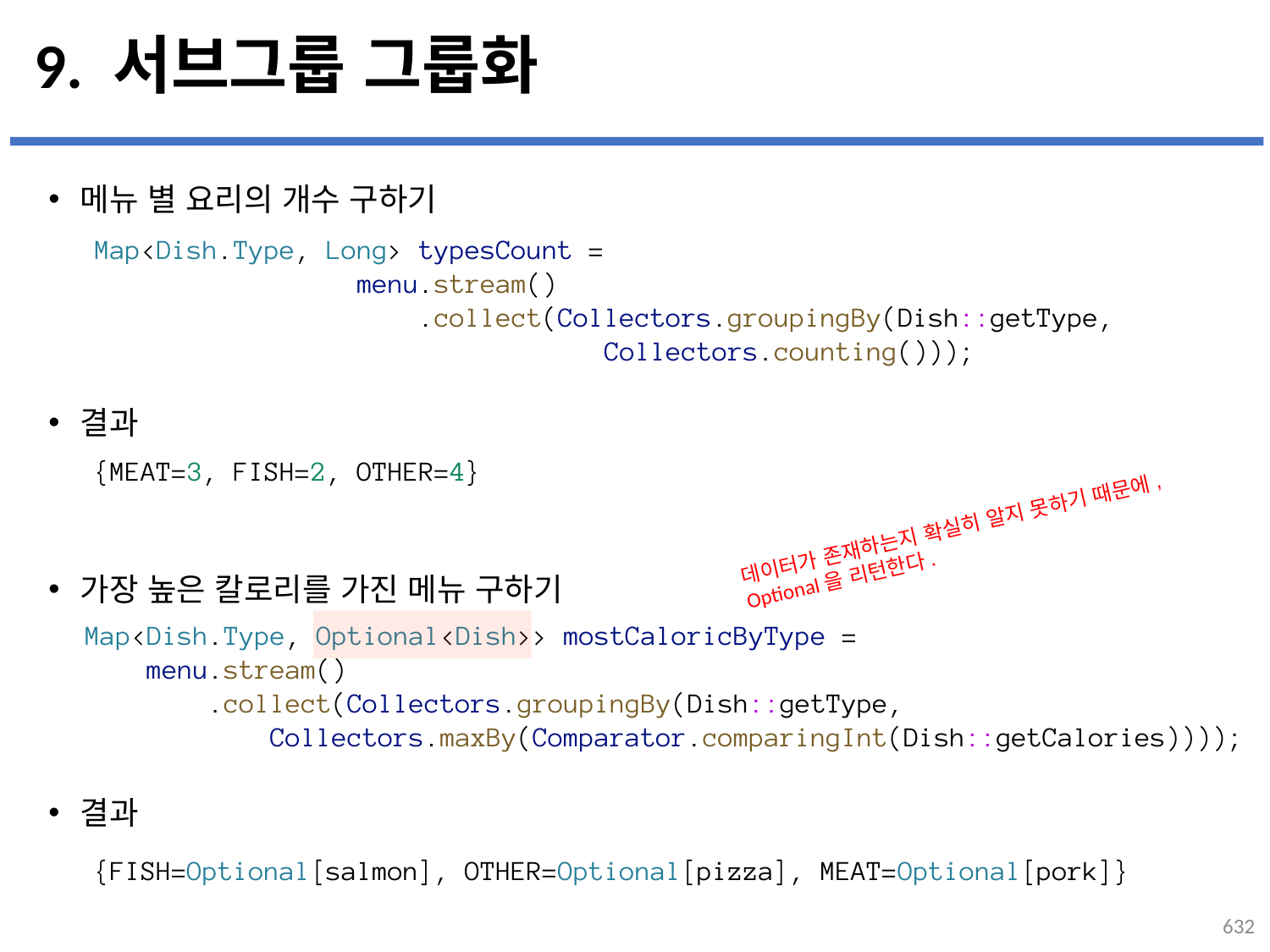

# 9. 서브그룹 그룹화
메뉴 별 요리의 개수 구하기

결과

가장 높은 칼로리를 가진 메뉴 구하기

결과

Map<Dish.Type, Long> typesCount =
                 menu.stream()
                     .collect(Collectors.groupingBy(Dish::getType,
                                 Collectors.counting()));
{MEAT=3, FISH=2, OTHER=4}
데이터가 존재하는지 확실히 알지 못하기 때문에,
Optional을 리턴한다.
Map<Dish.Type, Optional<Dish>> mostCaloricByType =
    menu.stream()
        .collect(Collectors.groupingBy(Dish::getType,
            Collectors.maxBy(Comparator.comparingInt(Dish::getCalories))));

{FISH=Optional[salmon], OTHER=Optional[pizza], MEAT=Optional[pork]}
632